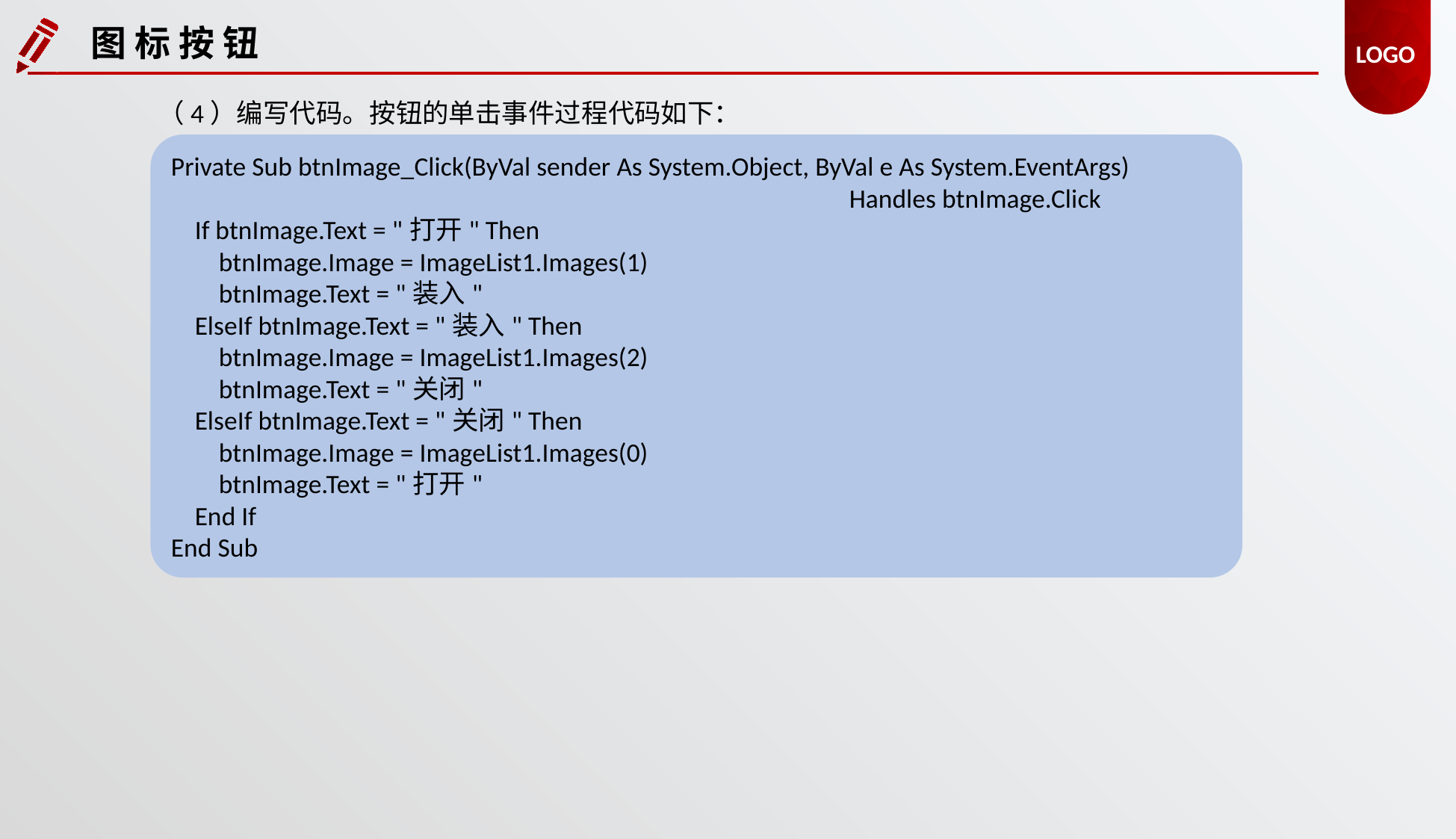

图 标 按 钮
（4）编写代码。按钮的单击事件过程代码如下：
Private Sub btnImage_Click(ByVal sender As System.Object, ByVal e As System.EventArgs)
						 Handles btnImage.Click
    If btnImage.Text = "打开" Then
        btnImage.Image = ImageList1.Images(1)
        btnImage.Text = "装入"
    ElseIf btnImage.Text = "装入" Then
        btnImage.Image = ImageList1.Images(2)
        btnImage.Text = "关闭"
    ElseIf btnImage.Text = "关闭" Then
        btnImage.Image = ImageList1.Images(0)
        btnImage.Text = "打开"
    End If
End Sub